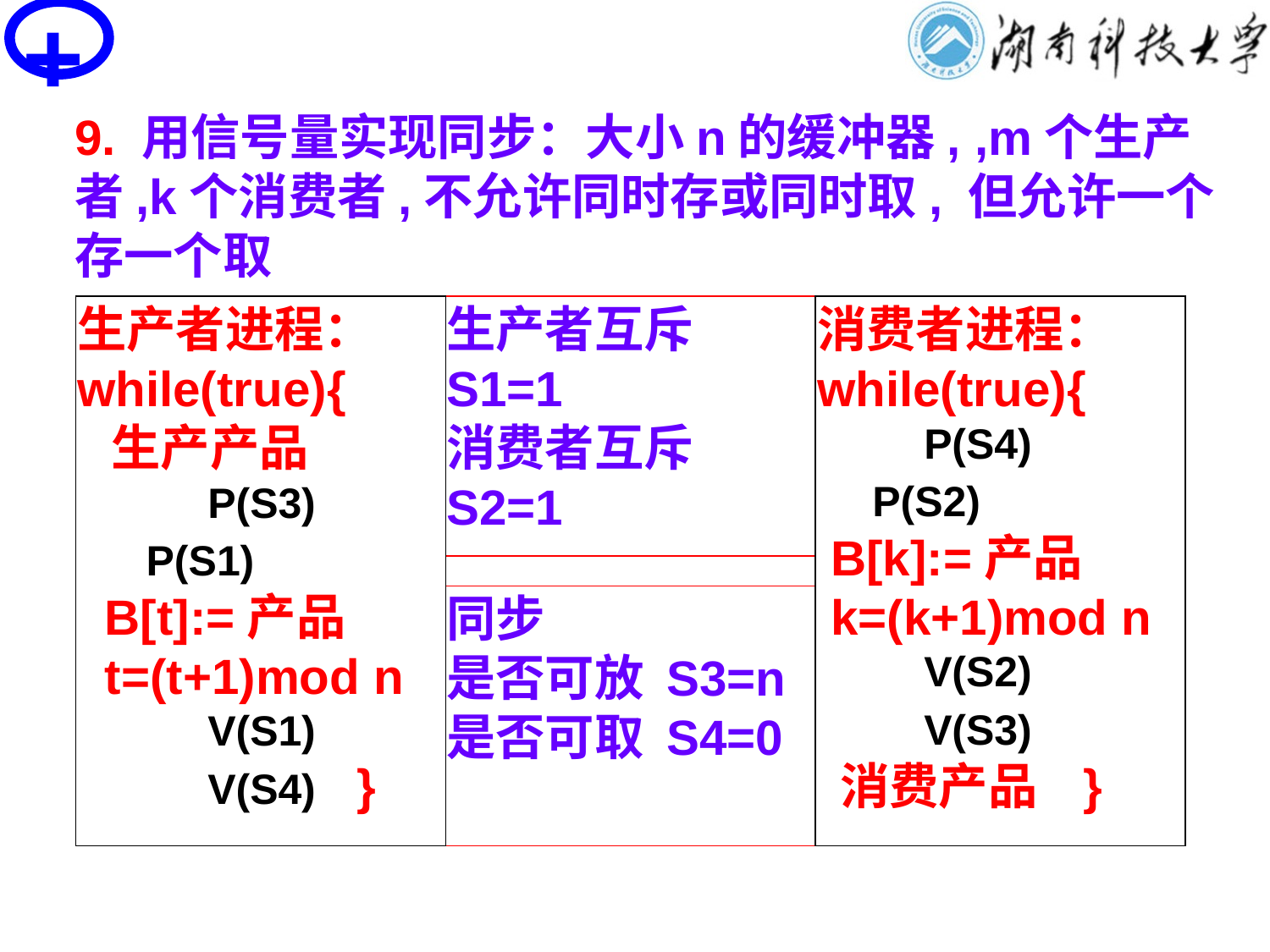

+

# PV操作思考题
9. 用信号量实现同步：大小n的缓冲器, ,m个生产者,k个消费者,不允许同时存或同时取, 但允许一个存一个取
生产者进程：
while(true){
  生产产品
           ①
     ②
  B[t]:=产品
  t=(t+1)mod n
           ③
           ④      }
生产者进程：
while(true){
  生产产品
           P(S3)
     P(S1)
  B[t]:=产品
  t=(t+1)mod n
           V(S1)
           V(S4)   }
生产者互斥
S1=1
消费者互斥
S2=1
消费者进程：
while(true){
           ⑤
     ⑥
 B[k]:=产品
 k=(k+1)mod n
           ⑦
           ⑧
  消费产品   }
消费者进程：
while(true){
         P(S4)
    P(S2)
 B[k]:=产品
 k=(k+1)mod n
         V(S2)
         V(S3)
 消费产品   }
同步
是否可放 S3=n
是否可取 S4=0